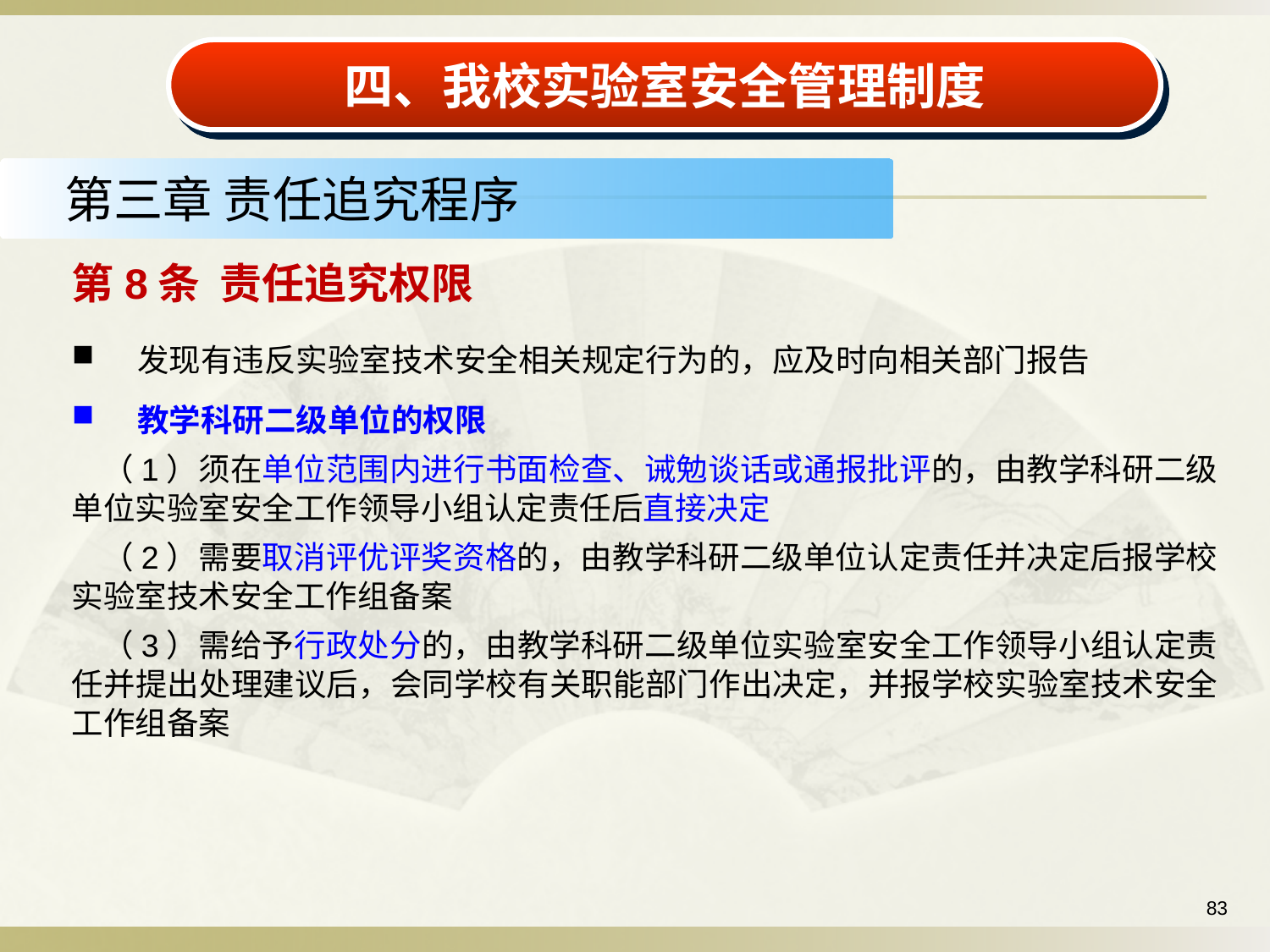

四、我校实验室安全管理制度
第三章 责任追究程序
第8条  责任追究权限
发现有违反实验室技术安全相关规定行为的，应及时向相关部门报告
教学科研二级单位的权限
   （1）须在单位范围内进行书面检查、诫勉谈话或通报批评的，由教学科研二级单位实验室安全工作领导小组认定责任后直接决定
   （2）需要取消评优评奖资格的，由教学科研二级单位认定责任并决定后报学校实验室技术安全工作组备案
   （3）需给予行政处分的，由教学科研二级单位实验室安全工作领导小组认定责任并提出处理建议后，会同学校有关职能部门作出决定，并报学校实验室技术安全工作组备案

83